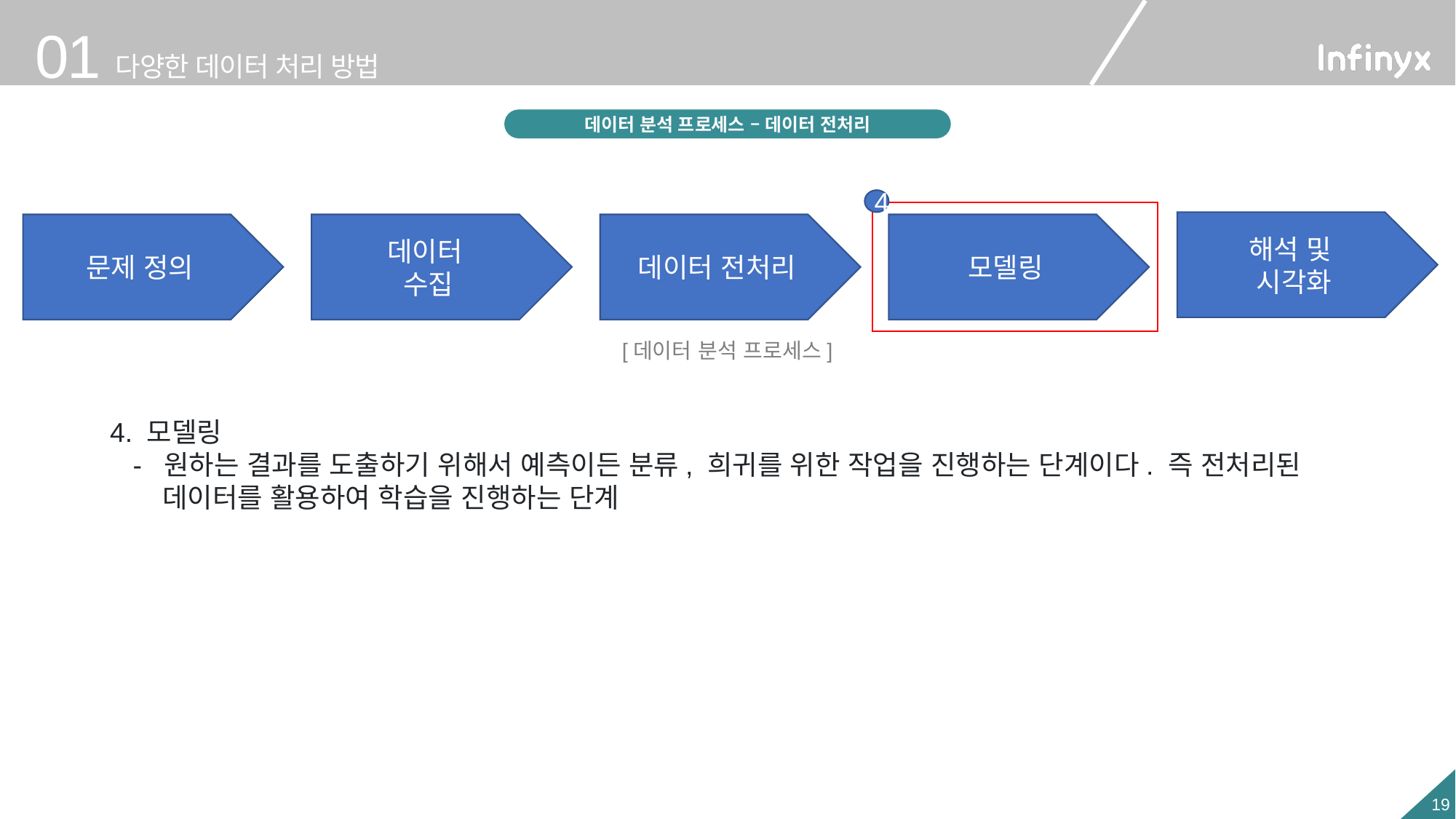

데이터 분석 프로세스 – 데이터 전처리
4

해석 및
시각화
문제 정의
데이터
수집
데이터 전처리
모델링
[데이터 분석 프로세스]
4. 모델링
   -  원하는 결과를 도출하기 위해서 예측이든 분류, 희귀를 위한 작업을 진행하는 단계이다. 즉 전처리된
      데이터를 활용하여 학습을 진행하는 단계